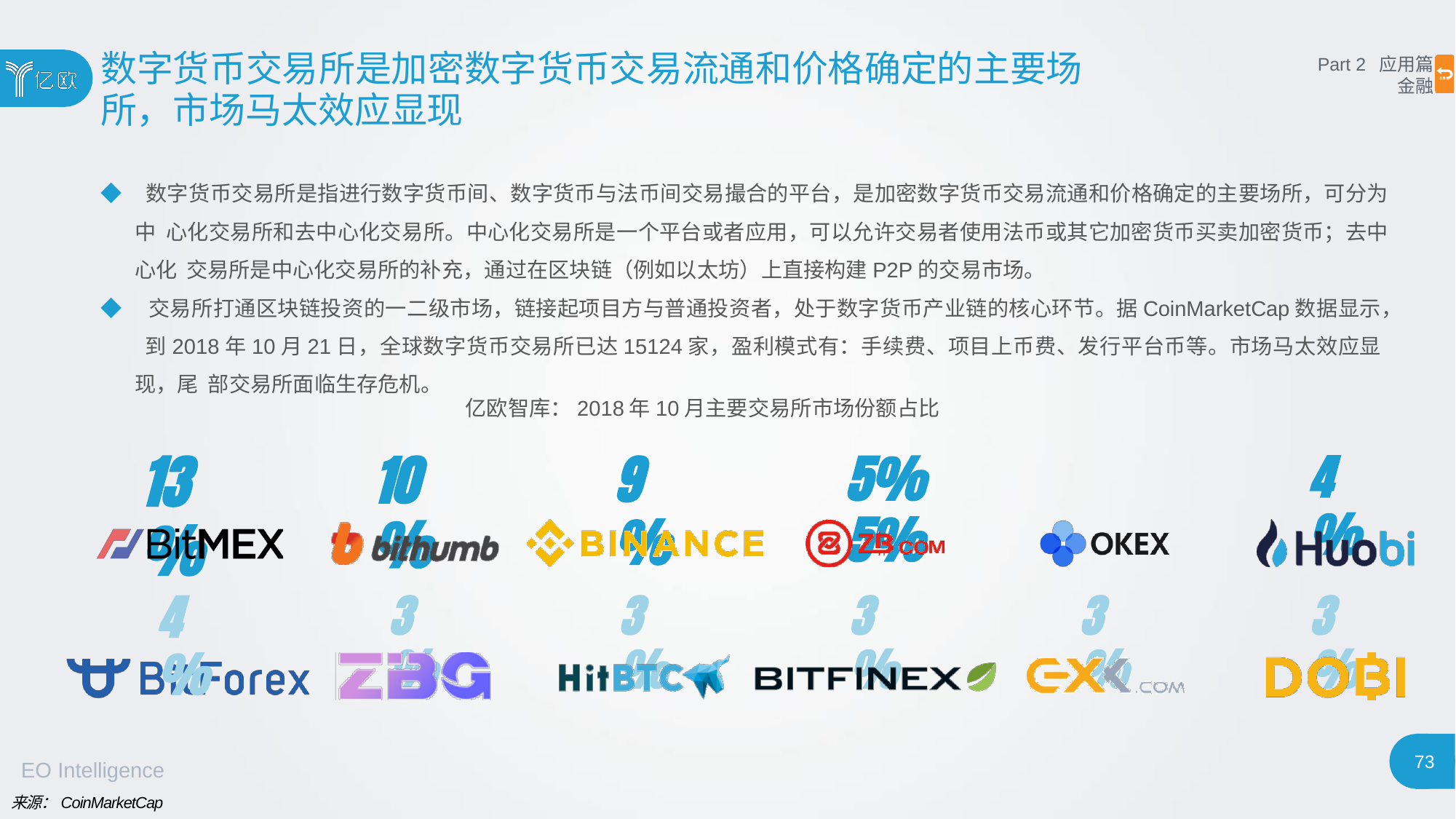

数字货币交易所是加密数字货币交易流通和价格确定的主要场
所，市场马太效应显现
Part 2 应用篇
金融

◆ 数字货币交易所是指进行数字货币间、数字货币与法币间交易撮合的平台，是加密数字货币交易流通和价格确定的主要场所，可分为中  心化交易所和去中心化交易所。中心化交易所是一个平台或者应用，可以允许交易者使用法币或其它加密货币买卖加密货币；去中心化  交易所是中心化交易所的补充，通过在区块链（例如以太坊）上直接构建P2P的交易市场。
◆ 交易所打通区块链投资的一二级市场，链接起项目方与普通投资者，处于数字货币产业链的核心环节。据CoinMarketCap数据显示，  到2018年10月21日，全球数字货币交易所已达15124家，盈利模式有：手续费、项目上币费、发行平台币等。市场马太效应显现，尾  部交易所面临生存危机。
亿欧智库：2018年10月主要交易所市场份额占比
13%
10%
9%
4%
5%	5%

4%
3%
3%
3%
3%
3%

73
EO Intelligence
来源：CoinMarketCap